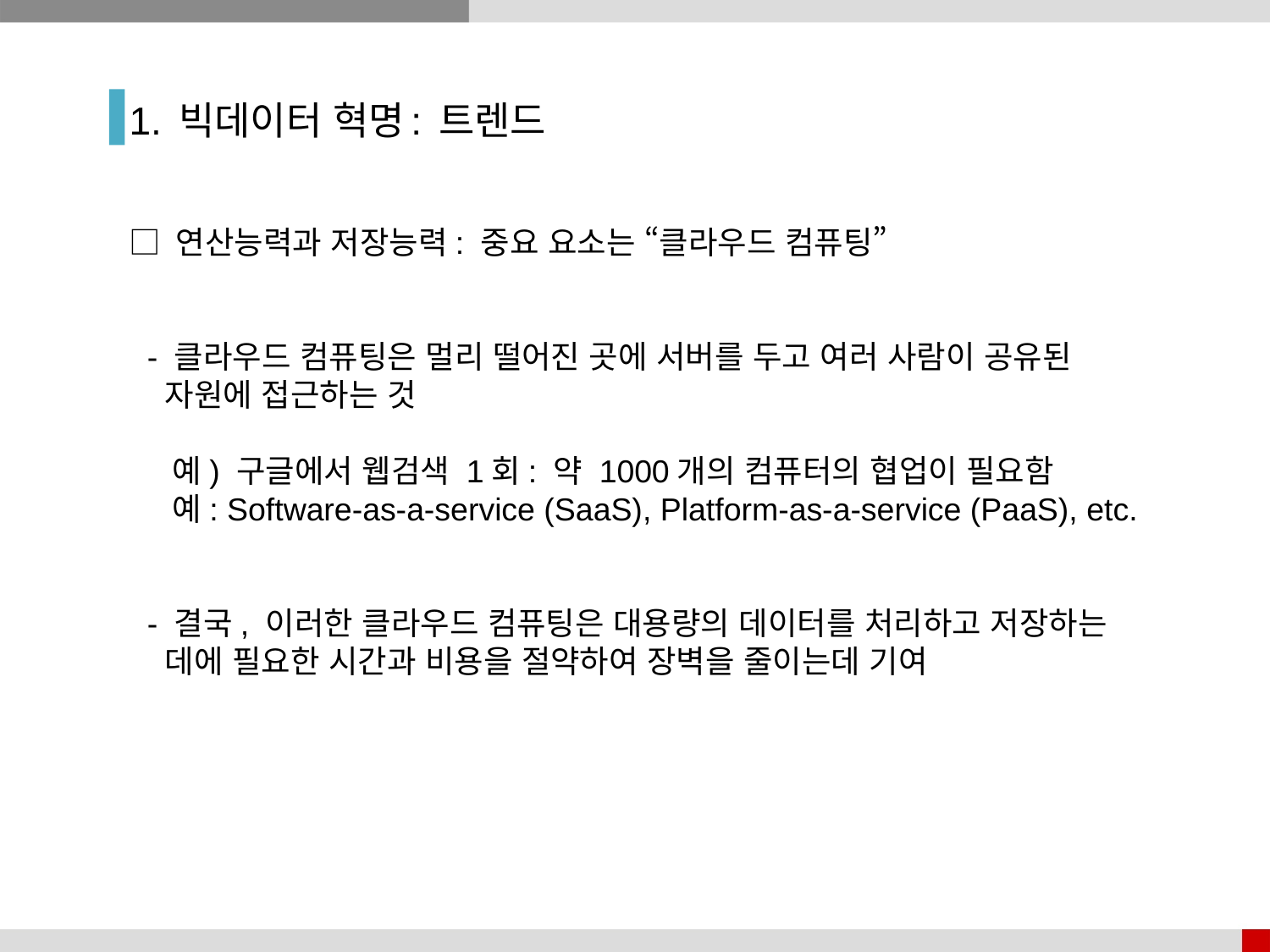

1. 빅데이터 혁명: 트렌드

□ 연산능력과 저장능력: 중요 요소는 “클라우드 컴퓨팅”

  - 클라우드 컴퓨팅은 멀리 떨어진 곳에 서버를 두고 여러 사람이 공유된
    자원에 접근하는 것
    예) 구글에서 웹검색 1회: 약 1000개의 컴퓨터의 협업이 필요함
    예: Software-as-a-service (SaaS), Platform-as-a-service (PaaS), etc.

  - 결국, 이러한 클라우드 컴퓨팅은 대용량의 데이터를 처리하고 저장하는
    데에 필요한 시간과 비용을 절약하여 장벽을 줄이는데 기여